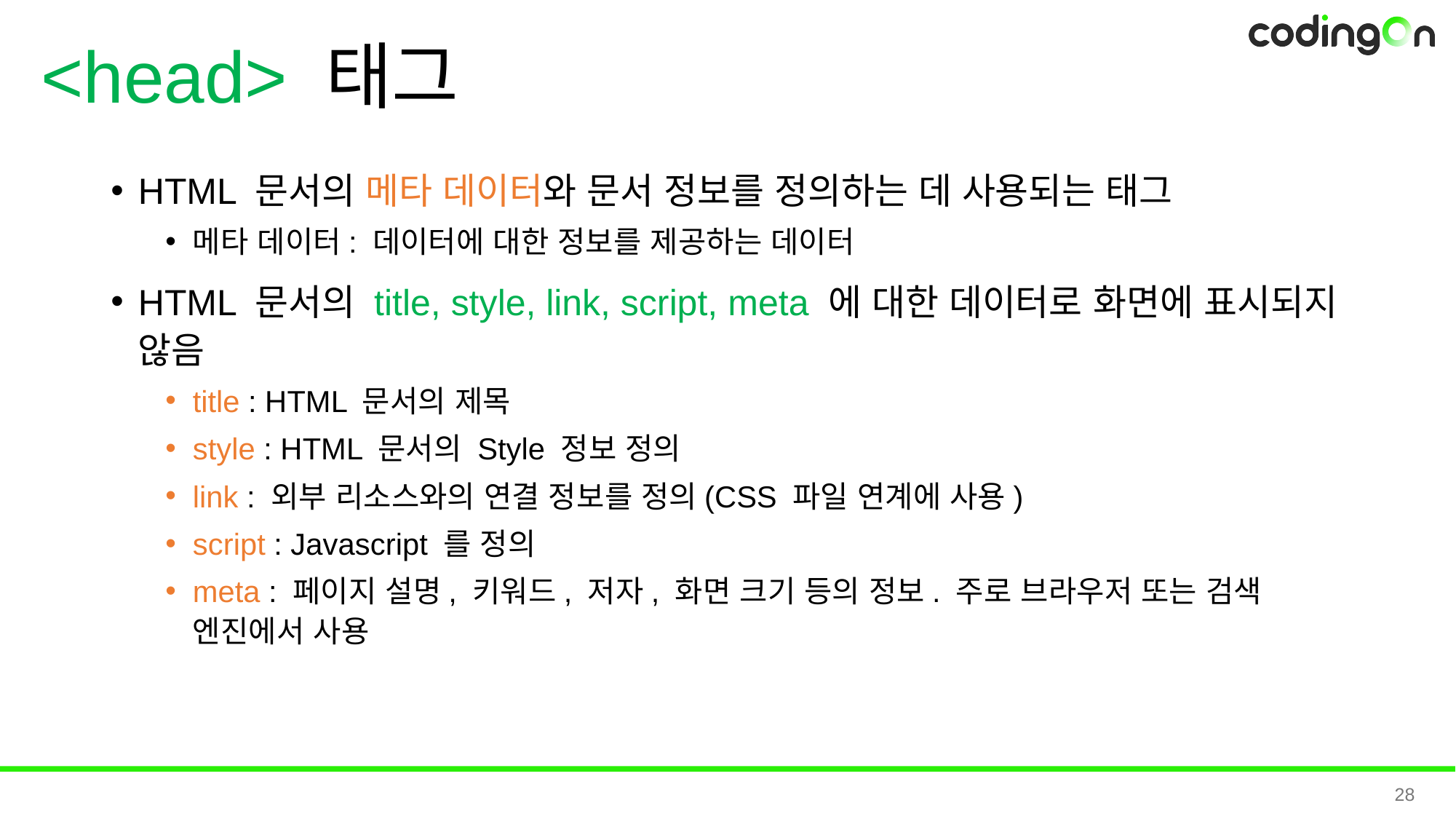

# <head> 태그
HTML 문서의 메타 데이터와 문서 정보를 정의하는 데 사용되는 태그
메타 데이터: 데이터에 대한 정보를 제공하는 데이터
HTML 문서의 title, style, link, script, meta 에 대한 데이터로 화면에 표시되지 않음
title : HTML 문서의 제목
style : HTML 문서의 Style 정보 정의
link : 외부 리소스와의 연결 정보를 정의(CSS 파일 연계에 사용)
script : Javascript 를 정의
meta : 페이지 설명, 키워드, 저자, 화면 크기 등의 정보. 주로 브라우저 또는 검색 엔진에서 사용

28